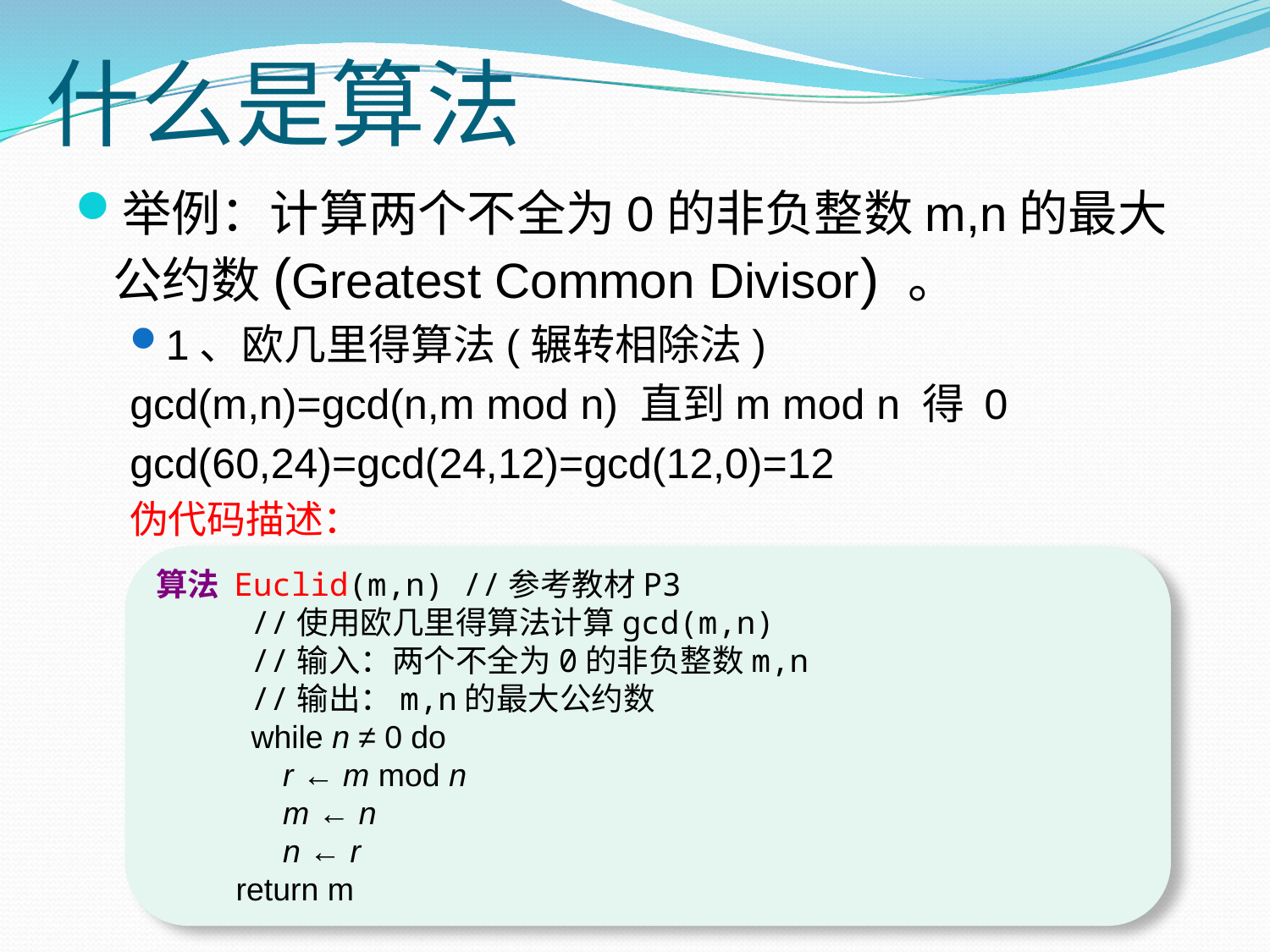

# 什么是算法
举例：计算两个不全为0的非负整数m,n的最大公约数(Greatest Common Divisor) 。
1、欧几里得算法(辗转相除法)
gcd(m,n)=gcd(n,m mod n) 直到m mod n 得 0
gcd(60,24)=gcd(24,12)=gcd(12,0)=12
伪代码描述：

算法 Euclid(m,n) //参考教材P3
     //使用欧几里得算法计算gcd(m,n)
     //输入：两个不全为0的非负整数m,n
     //输出：m,n的最大公约数
     while n ≠ 0 do
	r ← m mod n
	m ← n
	n ← r
         return m